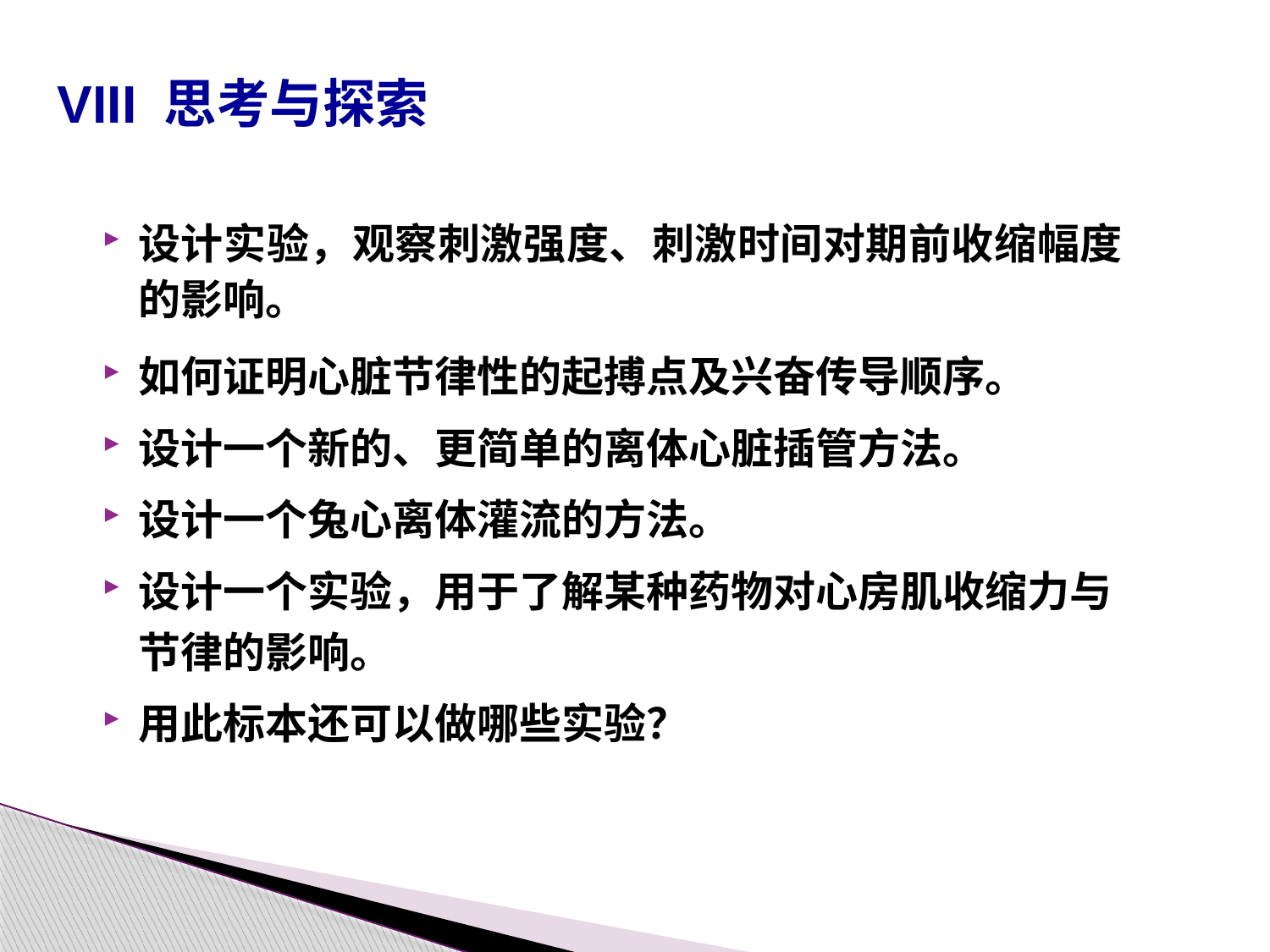

VIII 思考与探索
设计实验，观察刺激强度、刺激时间对期前收缩幅度的影响。
如何证明心脏节律性的起搏点及兴奋传导顺序。
设计一个新的、更简单的离体心脏插管方法。
设计一个兔心离体灌流的方法。
设计一个实验，用于了解某种药物对心房肌收缩力与节律的影响。
用此标本还可以做哪些实验？